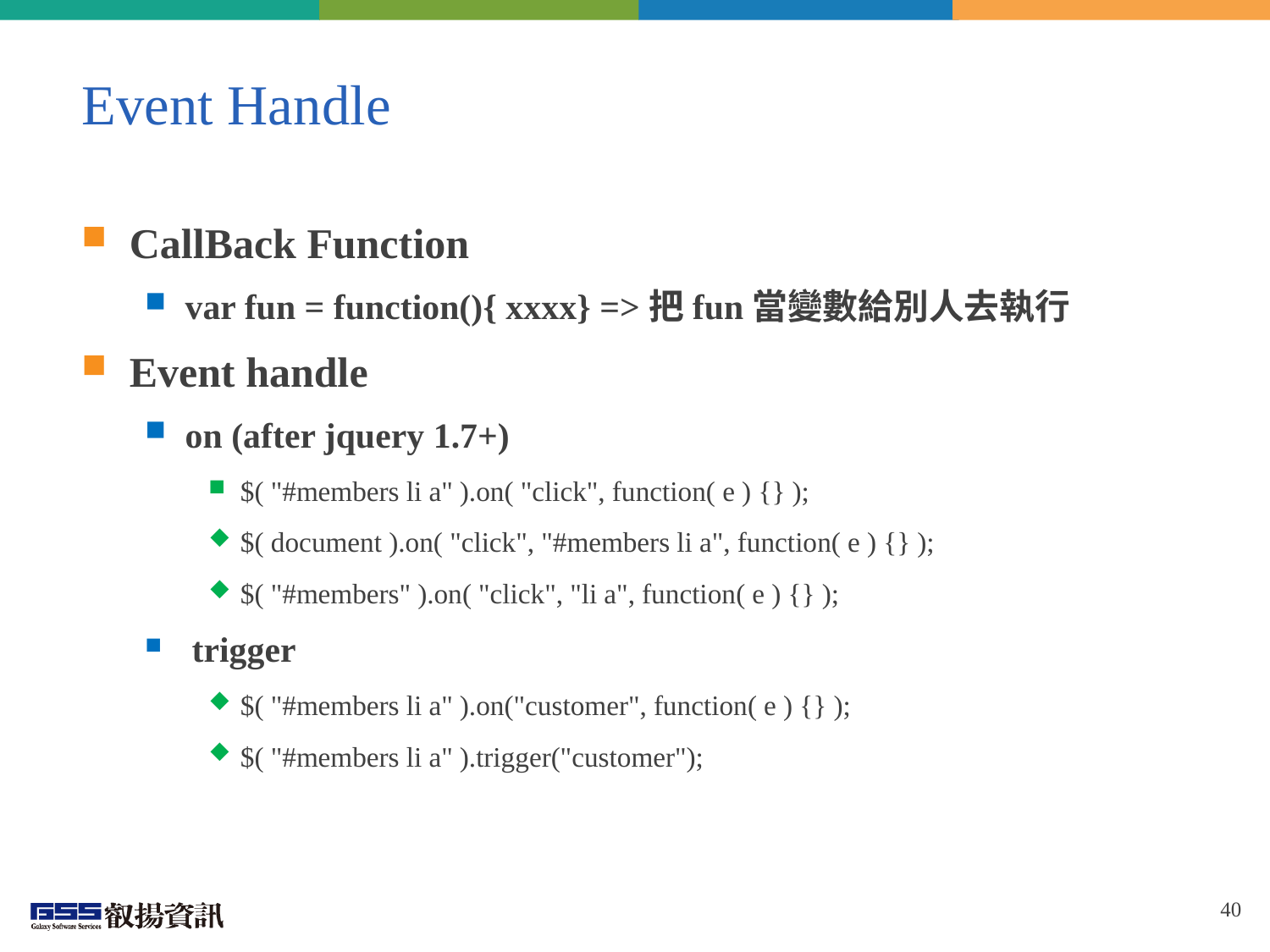

# Event Handle
CallBack Function
var fun = function(){ xxxx} =>把fun當變數給別人去執行
Event handle
on (after jquery 1.7+)
$( "#members li a" ).on( "click", function( e ) {} );
$( document ).on( "click", "#members li a", function( e ) {} );
$( "#members" ).on( "click", "li a", function( e ) {} );
 trigger
$( "#members li a" ).on("customer", function( e ) {} );
$( "#members li a" ).trigger("customer");